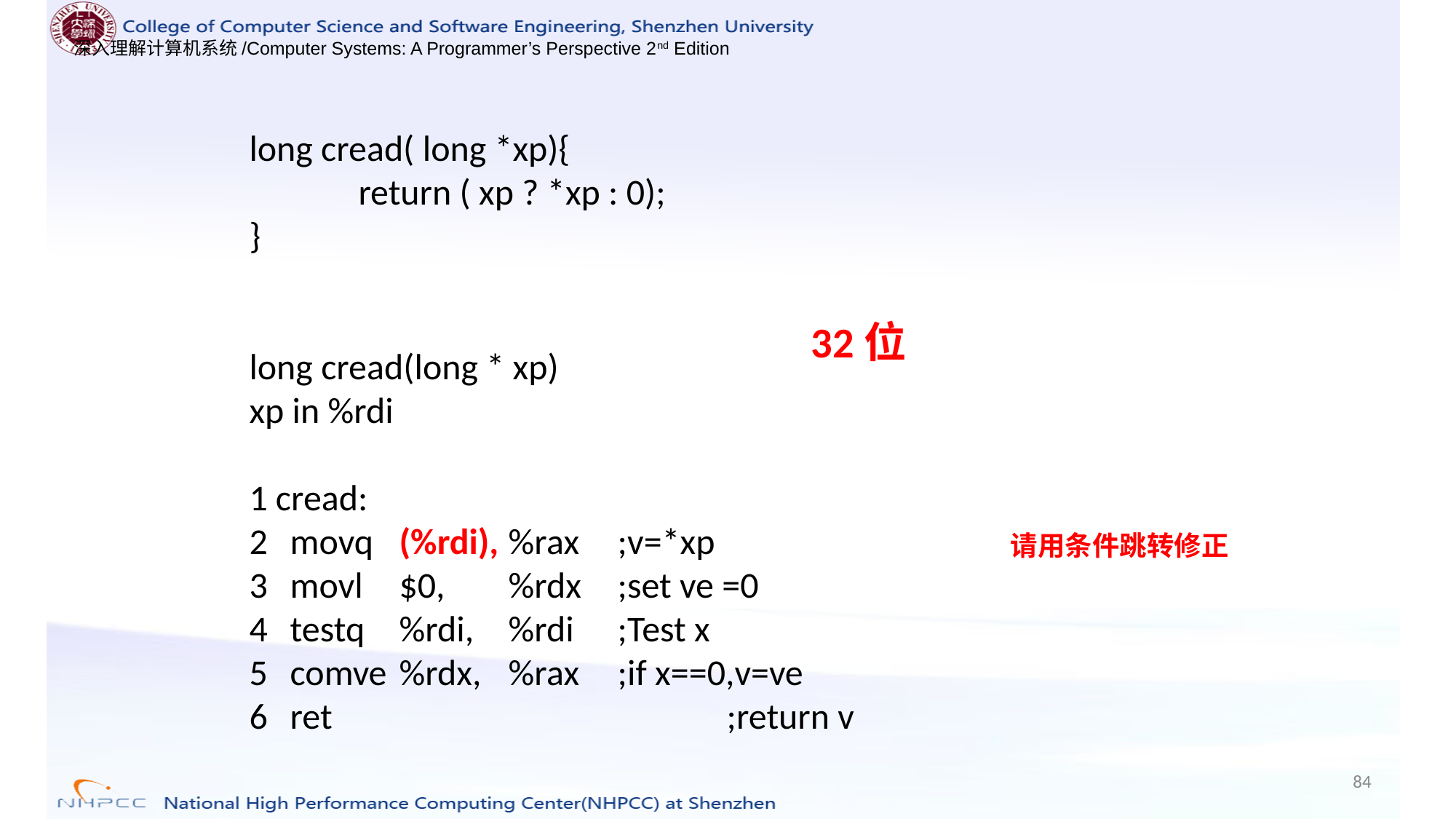

long cread( long *xp){
	return ( xp ? *xp : 0);
}

long cread(long * xp)
xp in %rdi

1 cread:
movq  	(%rdi),	%rax	;v=*xp
movl 	$0,	%rdx	;set ve =0
testq	%rdi,	%rdi 	;Test x
comve	%rdx,	%rax	;if x==0,v=ve
ret				;return v

32位
请用条件跳转修正
84